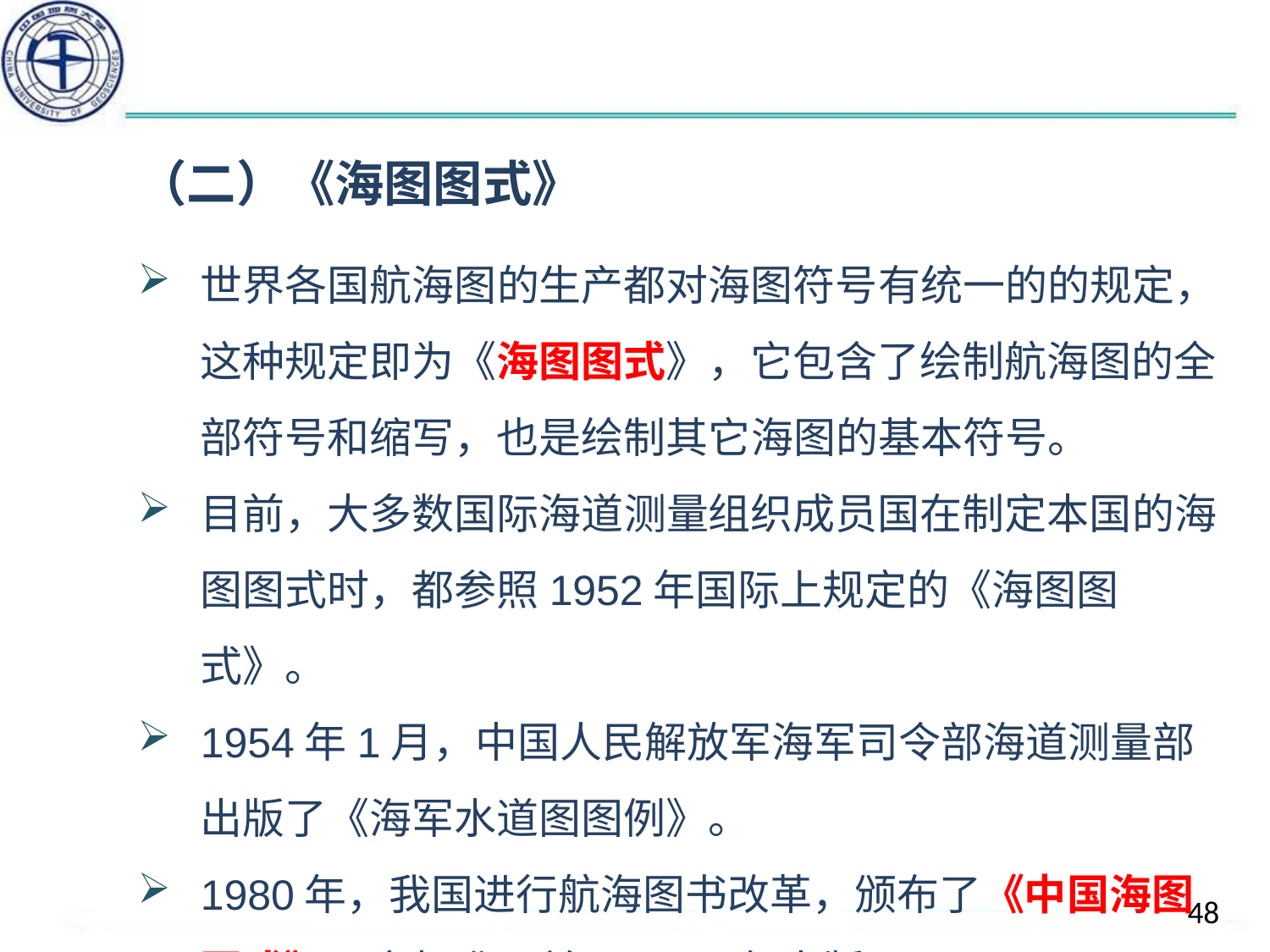

#
（二）《海图图式》
世界各国航海图的生产都对海图符号有统一的的规定，这种规定即为《海图图式》，它包含了绘制航海图的全部符号和缩写，也是绘制其它海图的基本符号。
目前，大多数国际海道测量组织成员国在制定本国的海图图式时，都参照1952年国际上规定的《海图图式》。
1954年1月，中国人民解放军海军司令部海道测量部出版了《海军水道图图例》。
1980年，我国进行航海图书改革，颁布了《中国海图图式》国家标准，并于1982年出版。